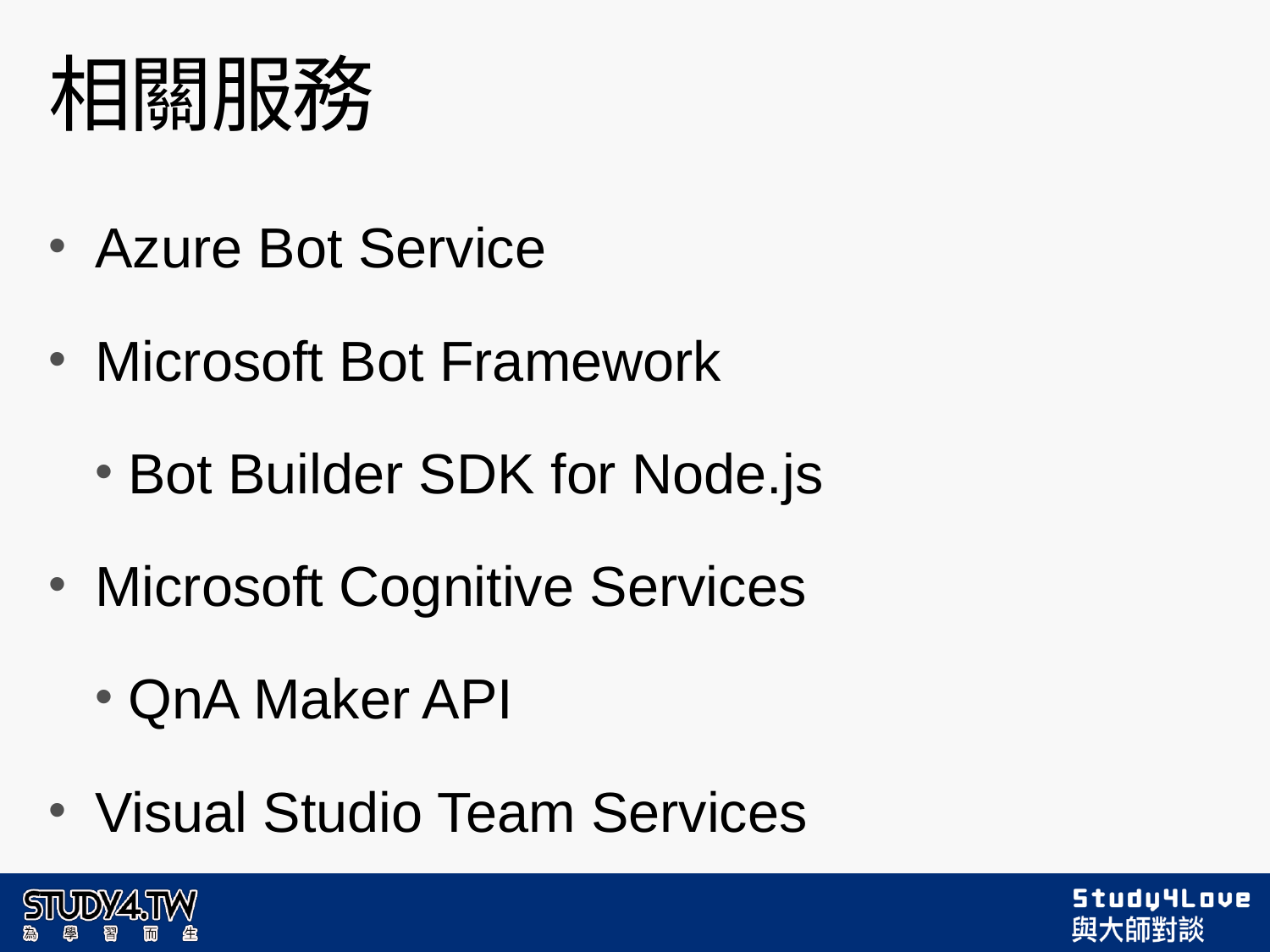

# 相關服務
Azure Bot Service
Microsoft Bot Framework
Bot Builder SDK for Node.js
Microsoft Cognitive Services
QnA Maker API
Visual Studio Team Services